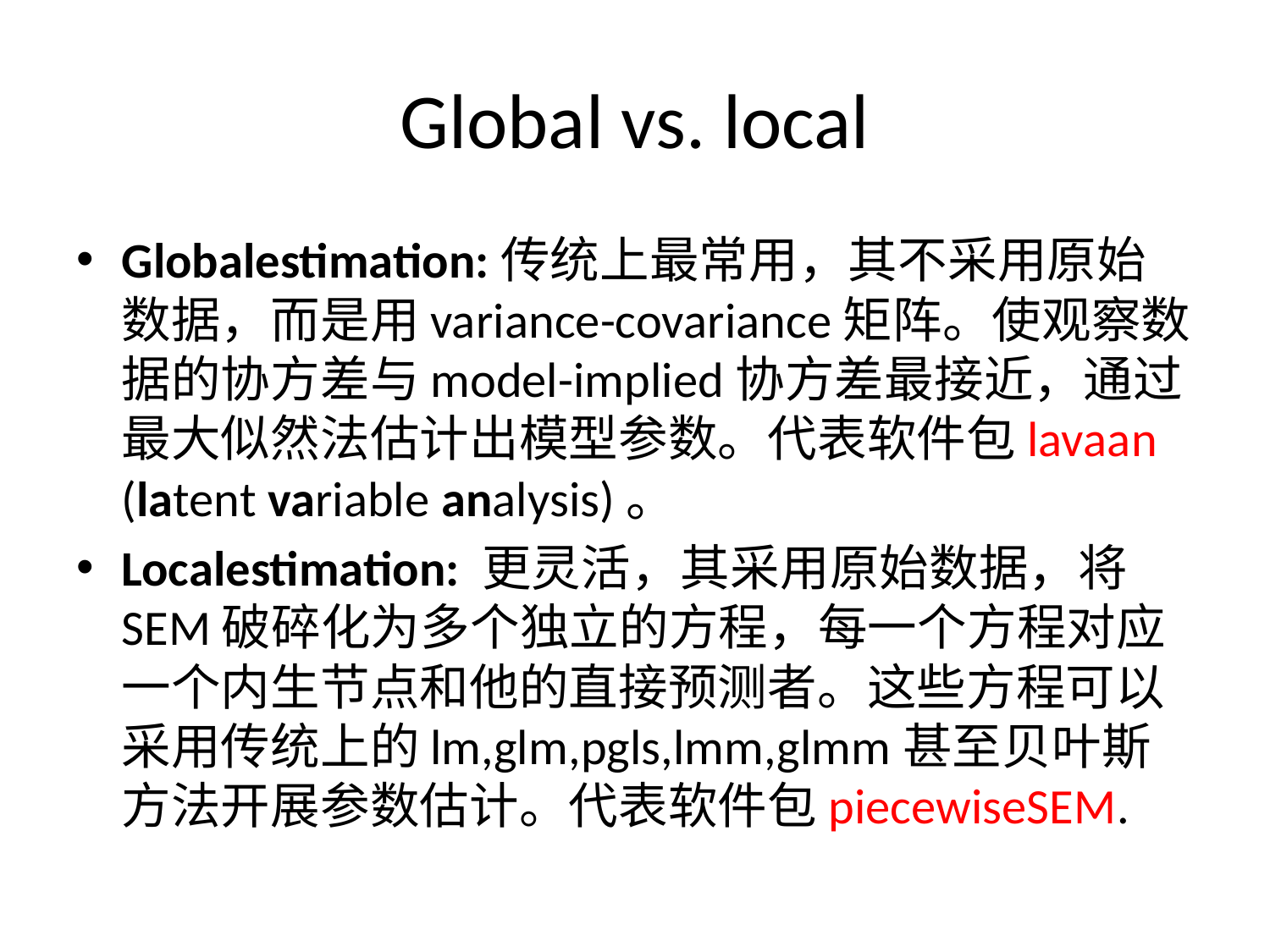

# Global vs. local
Globalestimation:传统上最常用，其不采用原始数据，而是用variance-covariance矩阵。使观察数据的协方差与model-implied协方差最接近，通过最大似然法估计出模型参数。代表软件包lavaan (latent variable analysis)。
Localestimation: 更灵活，其采用原始数据，将SEM破碎化为多个独立的方程，每一个方程对应一个内生节点和他的直接预测者。这些方程可以采用传统上的lm,glm,pgls,lmm,glmm甚至贝叶斯方法开展参数估计。代表软件包piecewiseSEM.